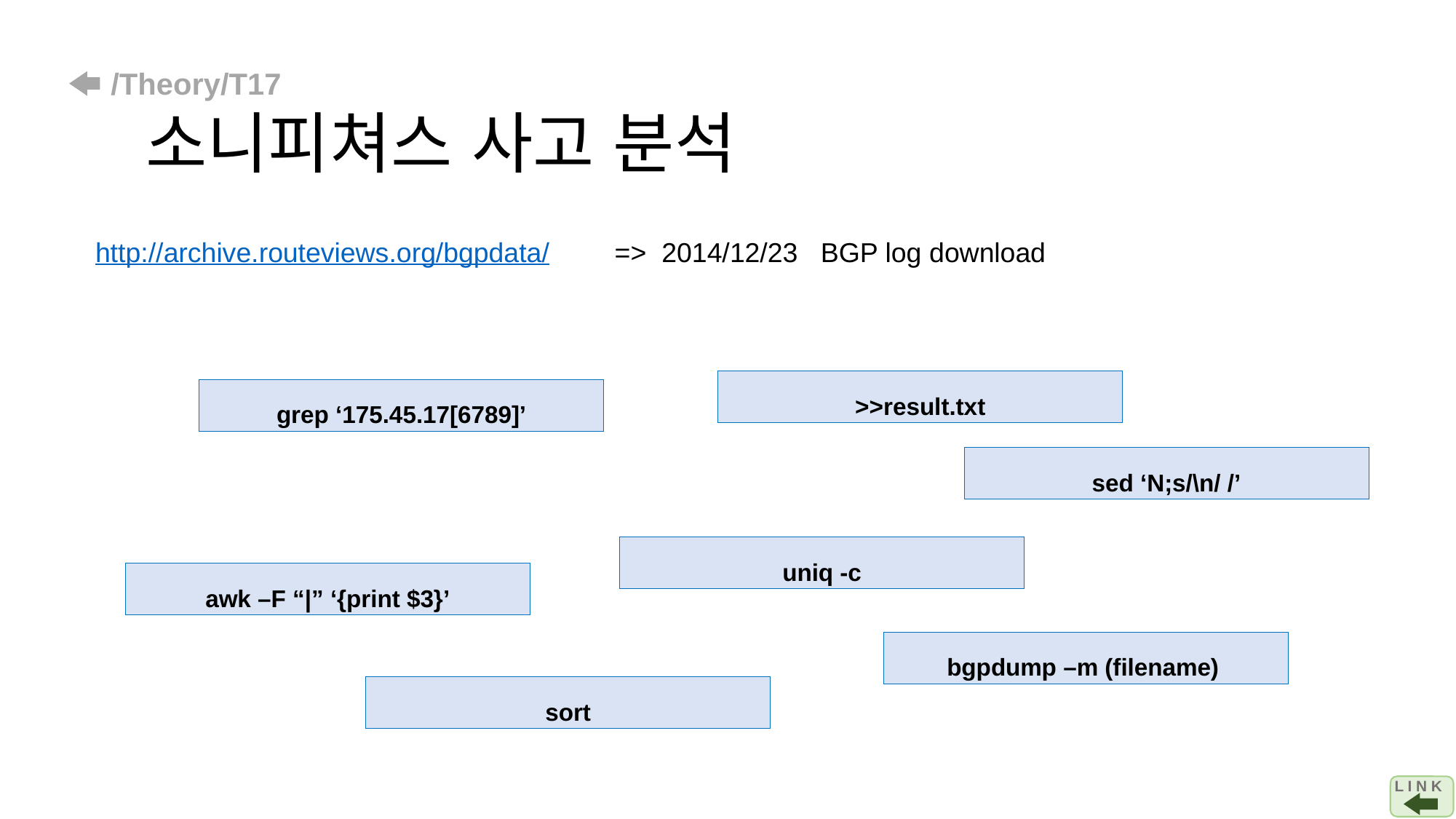

# /Theory/T17 소니피쳐스 사고 분석

http://archive.routeviews.org/bgpdata/
=>  2014/12/23   BGP log download
>>result.txt
grep ‘175.45.17[6789]’
sed ‘N;s/\n/ /’
uniq -c
awk –F “|” ‘{print $3}’
bgpdump –m (filename)
sort
L I N K